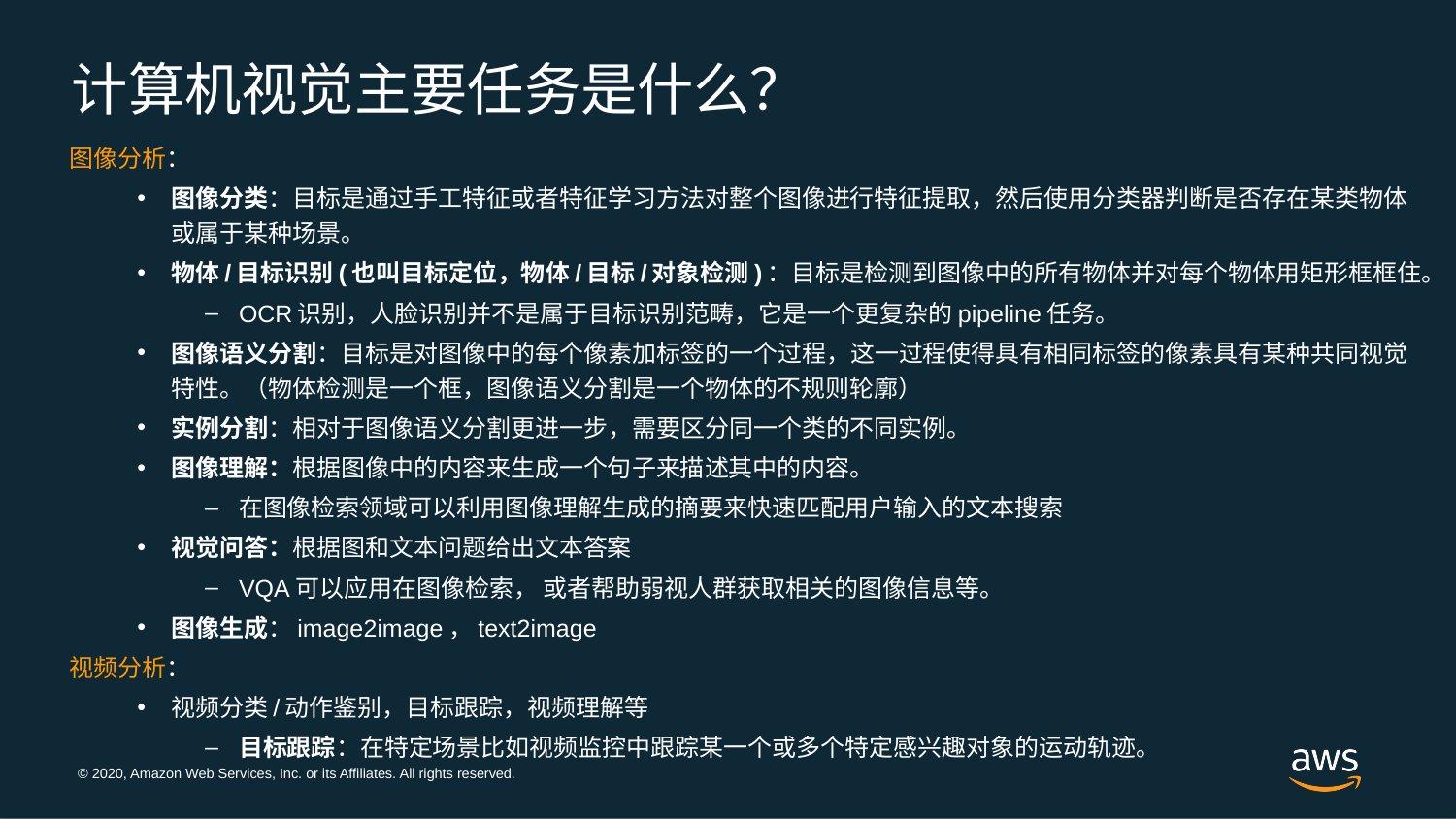

# 计算机视觉主要任务是什么？

图像分析：
图像分类：目标是通过手工特征或者特征学习方法对整个图像进行特征提取，然后使用分类器判断是否存在某类物体或属于某种场景。
物体/目标识别(也叫目标定位，物体/目标/对象检测)：目标是检测到图像中的所有物体并对每个物体用矩形框框住。
OCR识别，人脸识别并不是属于目标识别范畴，它是一个更复杂的pipeline任务。
图像语义分割：目标是对图像中的每个像素加标签的一个过程，这一过程使得具有相同标签的像素具有某种共同视觉特性。（物体检测是一个框，图像语义分割是一个物体的不规则轮廓）
实例分割：相对于图像语义分割更进一步，需要区分同一个类的不同实例。
图像理解：根据图像中的内容来生成一个句子来描述其中的内容。
在图像检索领域可以利用图像理解生成的摘要来快速匹配用户输入的文本搜索
视觉问答：根据图和文本问题给出文本答案
VQA可以应用在图像检索， 或者帮助弱视人群获取相关的图像信息等。
图像生成：image2image，text2image
视频分析：
视频分类/动作鉴别，目标跟踪，视频理解等
目标跟踪：在特定场景比如视频监控中跟踪某一个或多个特定感兴趣对象的运动轨迹。